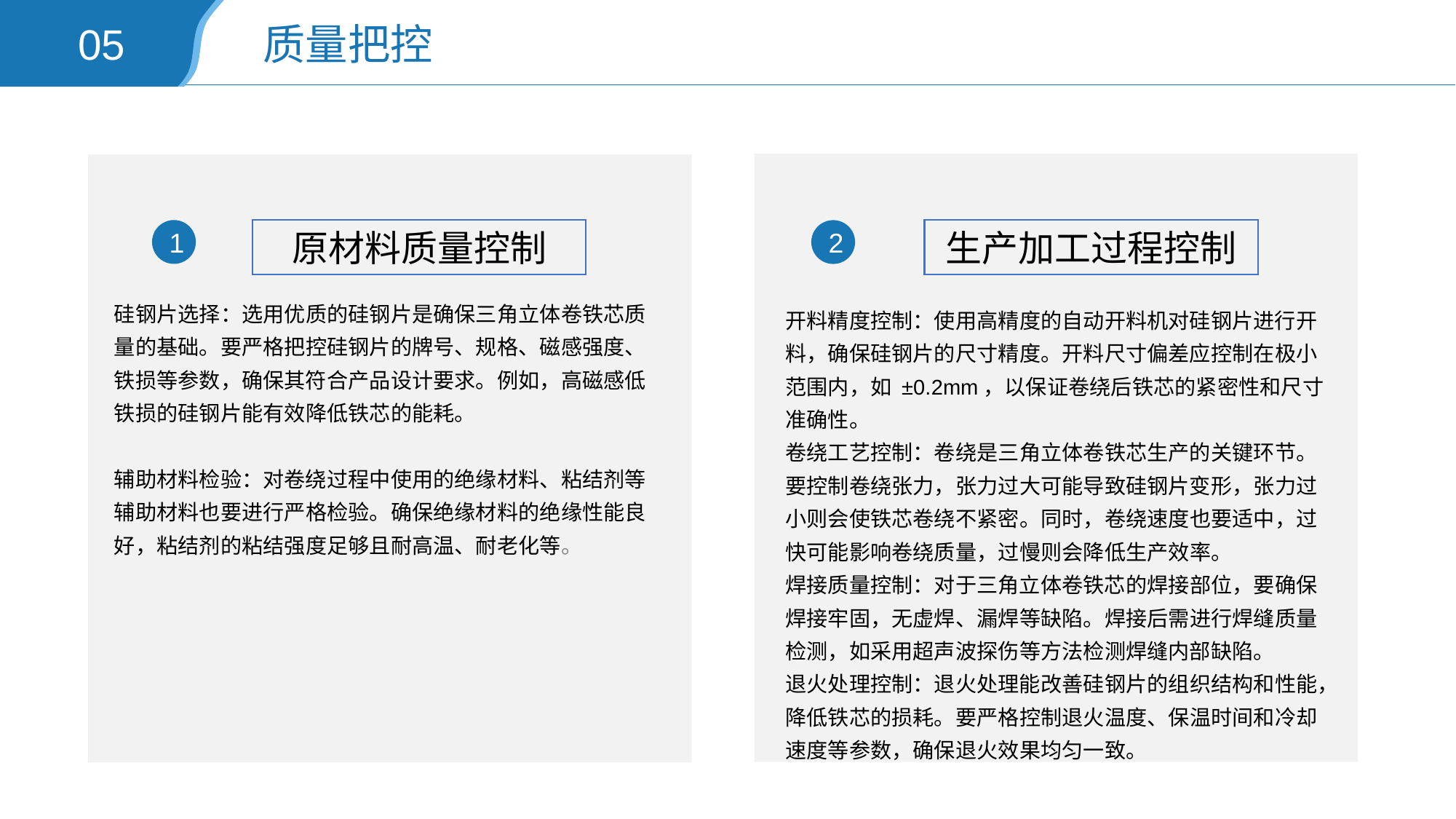

05
质量把控

原材料质量控制
生产加工过程控制
1
2

硅钢片选择：选用优质的硅钢片是确保三角立体卷铁芯质量的基础。要严格把控硅钢片的牌号、规格、磁感强度、铁损等参数，确保其符合产品设计要求。例如，高磁感低铁损的硅钢片能有效降低铁芯的能耗。
辅助材料检验：对卷绕过程中使用的绝缘材料、粘结剂等辅助材料也要进行严格检验。确保绝缘材料的绝缘性能良好，粘结剂的粘结强度足够且耐高温、耐老化等。
开料精度控制：使用高精度的自动开料机对硅钢片进行开料，确保硅钢片的尺寸精度。开料尺寸偏差应控制在极小范围内，如 ±0.2mm，以保证卷绕后铁芯的紧密性和尺寸准确性。
卷绕工艺控制：卷绕是三角立体卷铁芯生产的关键环节。要控制卷绕张力，张力过大可能导致硅钢片变形，张力过小则会使铁芯卷绕不紧密。同时，卷绕速度也要适中，过快可能影响卷绕质量，过慢则会降低生产效率。
焊接质量控制：对于三角立体卷铁芯的焊接部位，要确保焊接牢固，无虚焊、漏焊等缺陷。焊接后需进行焊缝质量检测，如采用超声波探伤等方法检测焊缝内部缺陷。
退火处理控制：退火处理能改善硅钢片的组织结构和性能，降低铁芯的损耗。要严格控制退火温度、保温时间和冷却速度等参数，确保退火效果均匀一致。